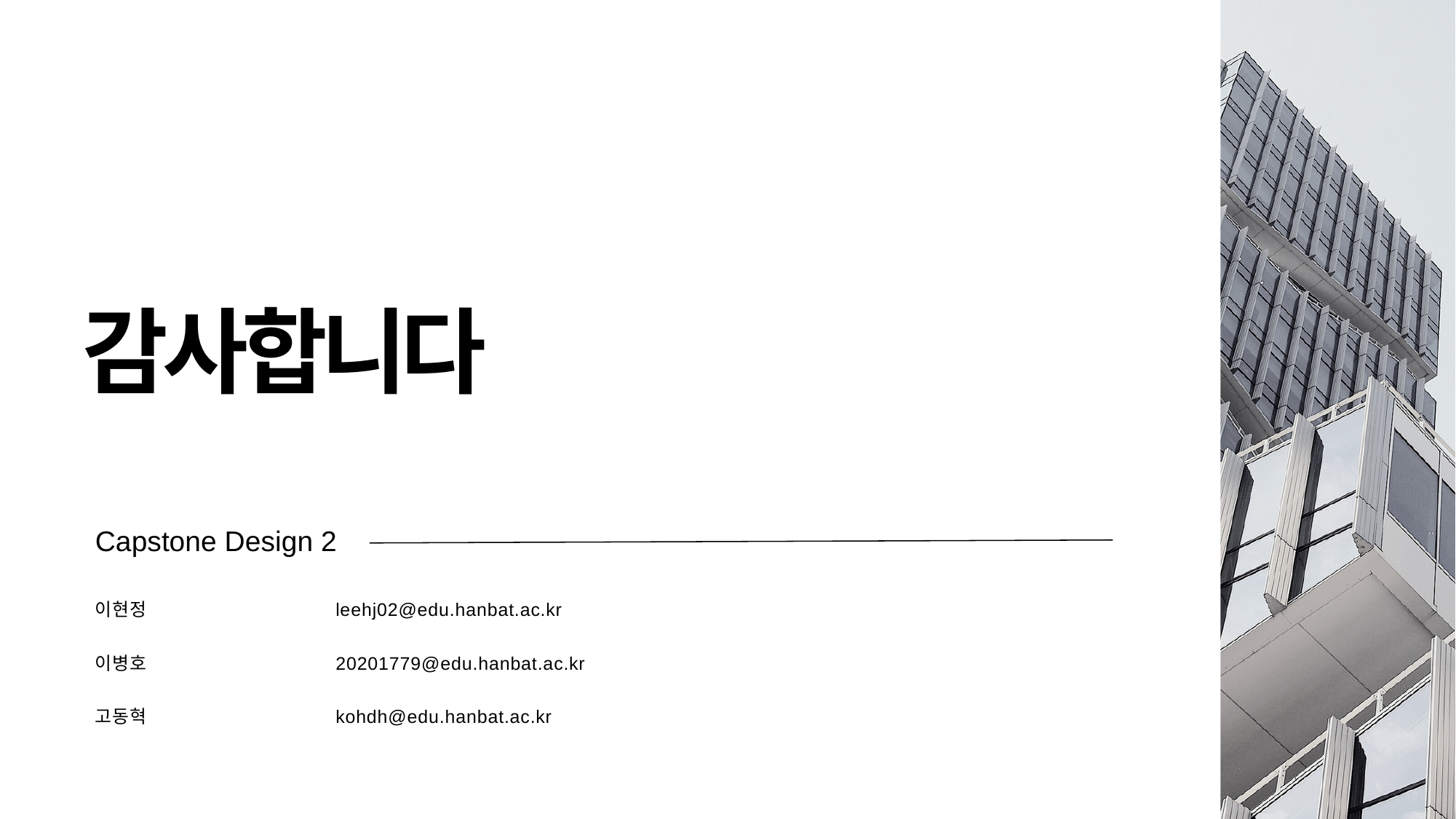

감사합니다
Capstone Design 2

이현정
leehj02@edu.hanbat.ac.kr
이병호
20201779@edu.hanbat.ac.kr
고동혁
kohdh@edu.hanbat.ac.kr
14